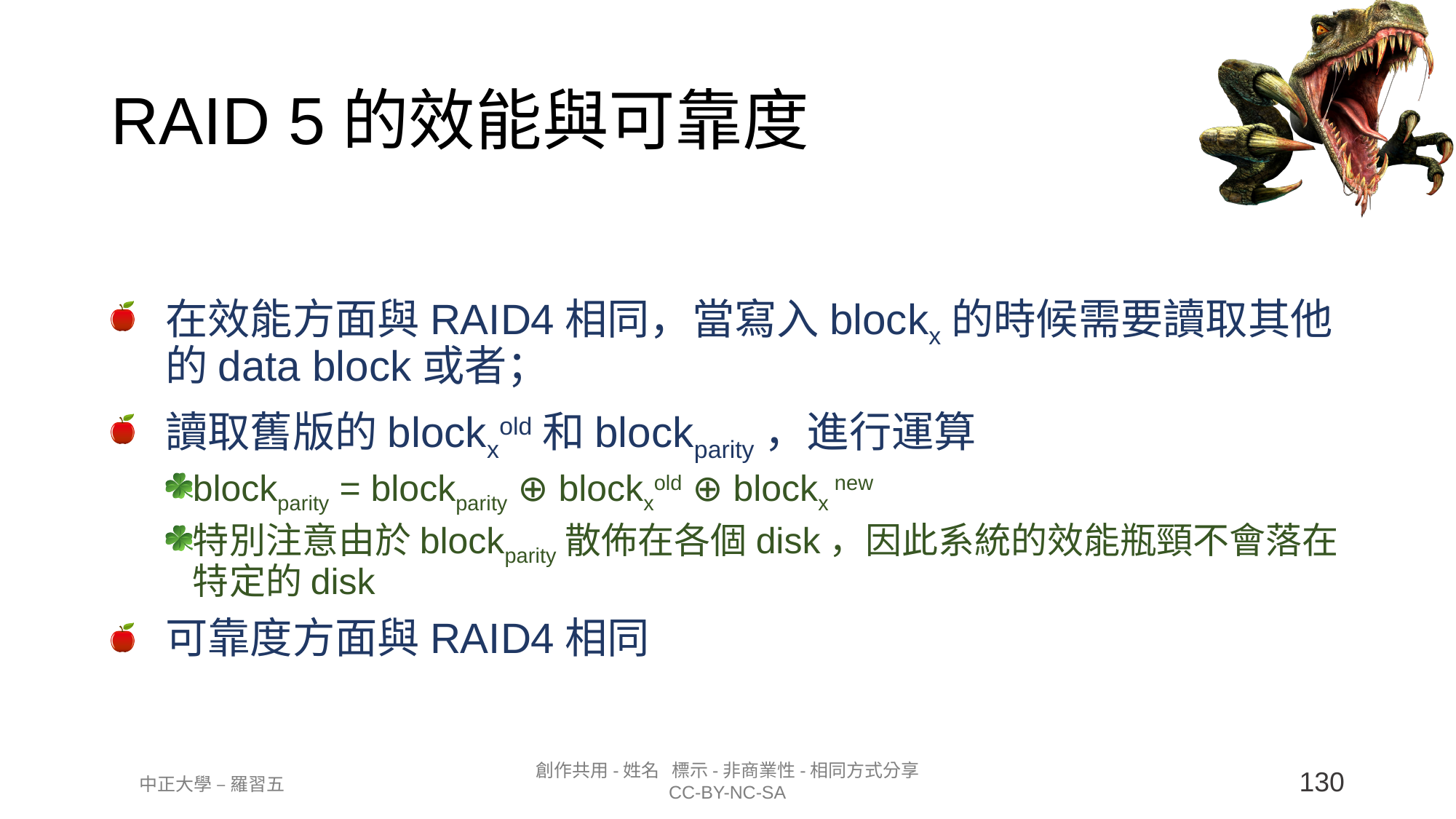

# RAID 5的效能與可靠度
在效能方面與RAID4相同，當寫入blockx的時候需要讀取其他的data block或者；
讀取舊版的blockxold和blockparity，進行運算
blockparity = blockparity ⊕ blockxold ⊕ blockx new
特別注意由於blockparity散佈在各個disk，因此系統的效能瓶頸不會落在特定的disk
可靠度方面與RAID4相同